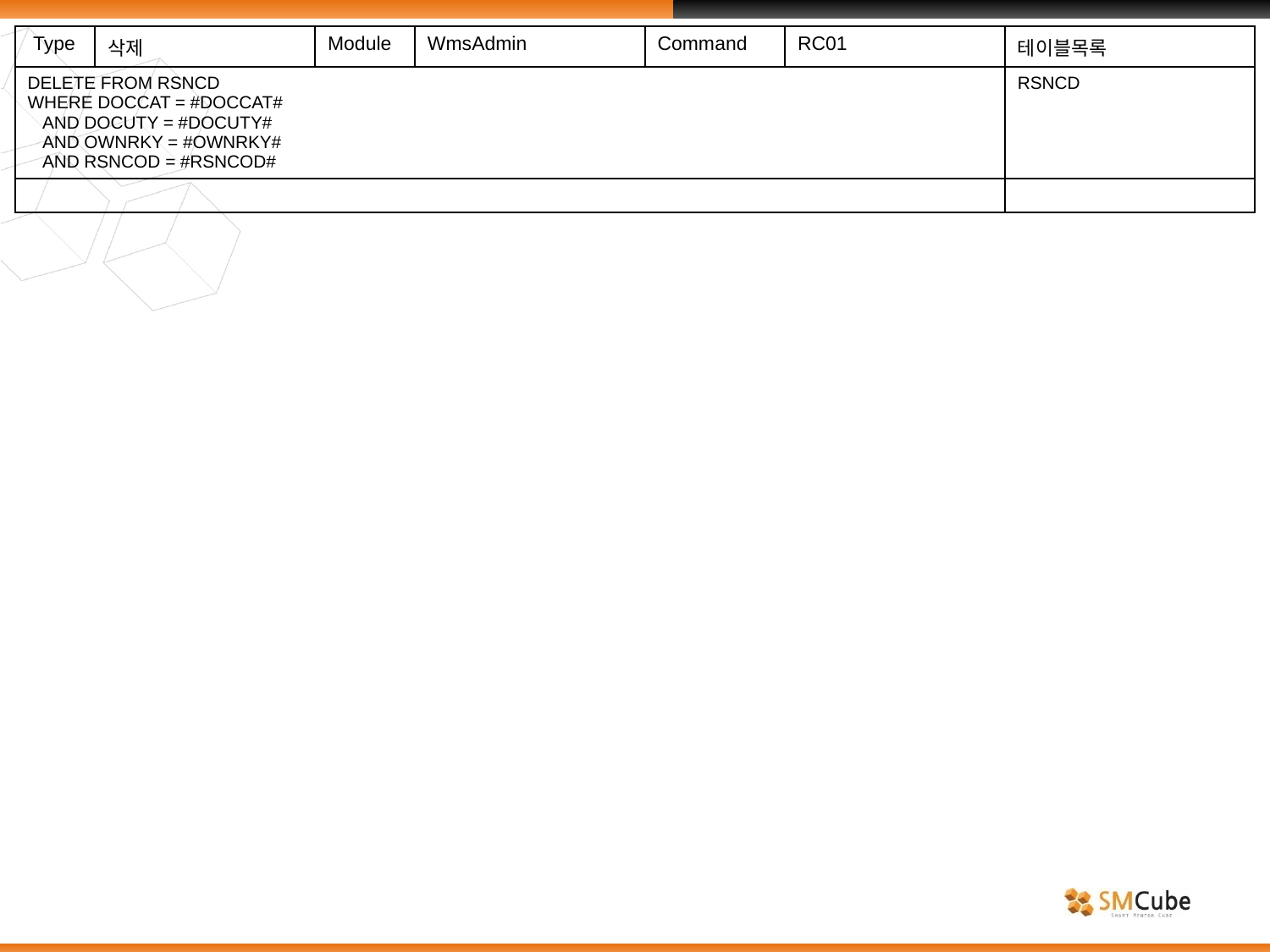

| Type | 삭제 | Module | WmsAdmin | Command | RC01 | 테이블목록 |
| --- | --- | --- | --- | --- | --- | --- |
| DELETE FROM RSNCD WHERE DOCCAT = #DOCCAT# AND DOCUTY = #DOCUTY# AND OWNRKY = #OWNRKY# AND RSNCOD = #RSNCOD# |  |  |  |  |  | RSNCD |
|  |  |  |  |  |  |  |